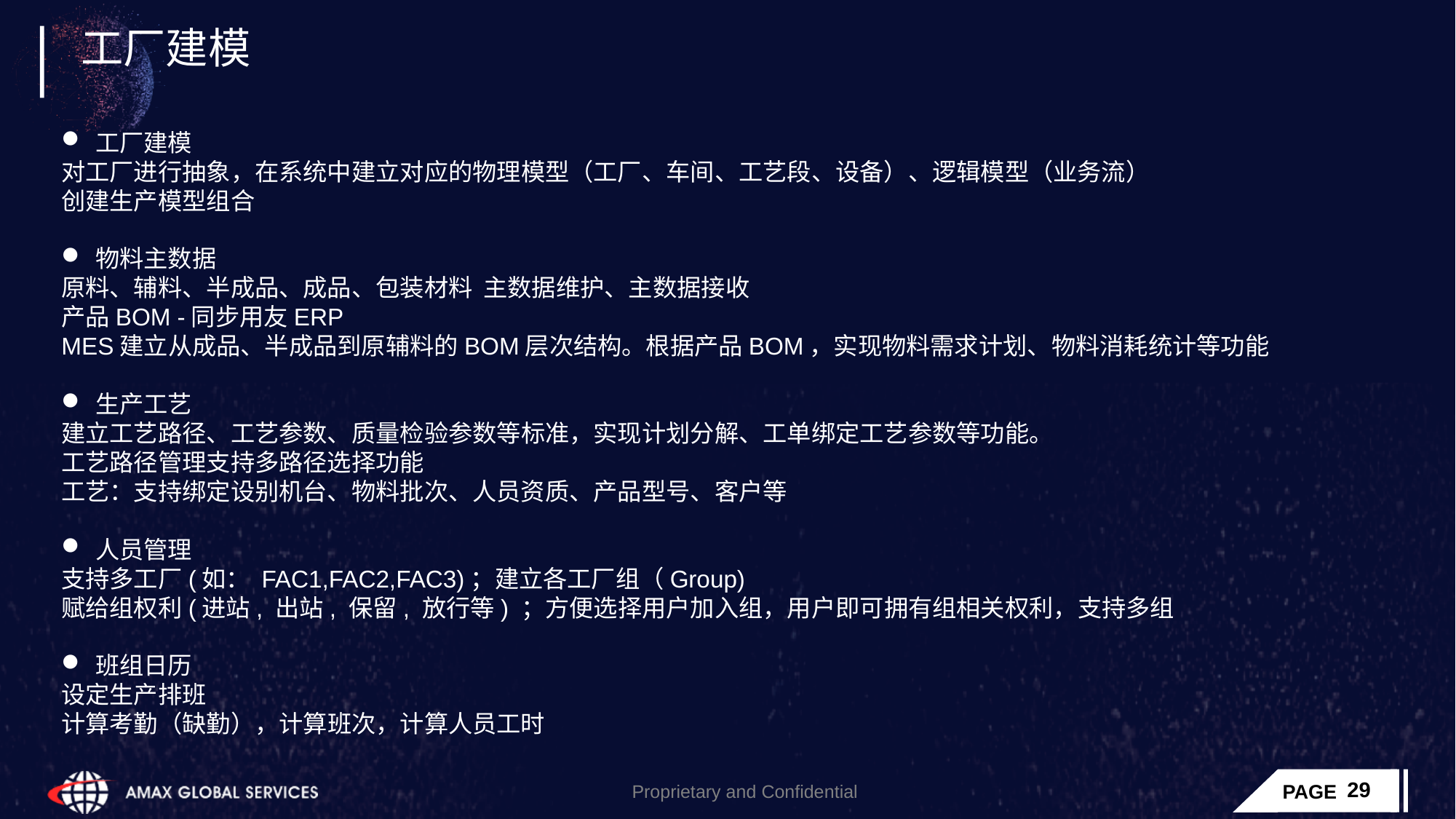

# 工厂建模
工厂建模
对工厂进行抽象，在系统中建立对应的物理模型（工厂、车间、工艺段、设备）、逻辑模型（业务流）
创建生产模型组合

物料主数据
原料、辅料、半成品、成品、包装材料  主数据维护、主数据接收
产品BOM -同步用友ERP
MES建立从成品、半成品到原辅料的BOM层次结构。根据产品BOM，实现物料需求计划、物料消耗统计等功能

生产工艺
建立工艺路径、工艺参数、质量检验参数等标准，实现计划分解、工单绑定工艺参数等功能。
工艺路径管理支持多路径选择功能
工艺：支持绑定设别机台、物料批次、人员资质、产品型号、客户等

人员管理
支持多工厂(如： FAC1,FAC2,FAC3)；建立各工厂组（Group)
赋给组权利(进站, 出站, 保留, 放行等) ；方便选择用户加入组，用户即可拥有组相关权利，支持多组

班组日历
设定生产排班
计算考勤（缺勤），计算班次，计算人员工时